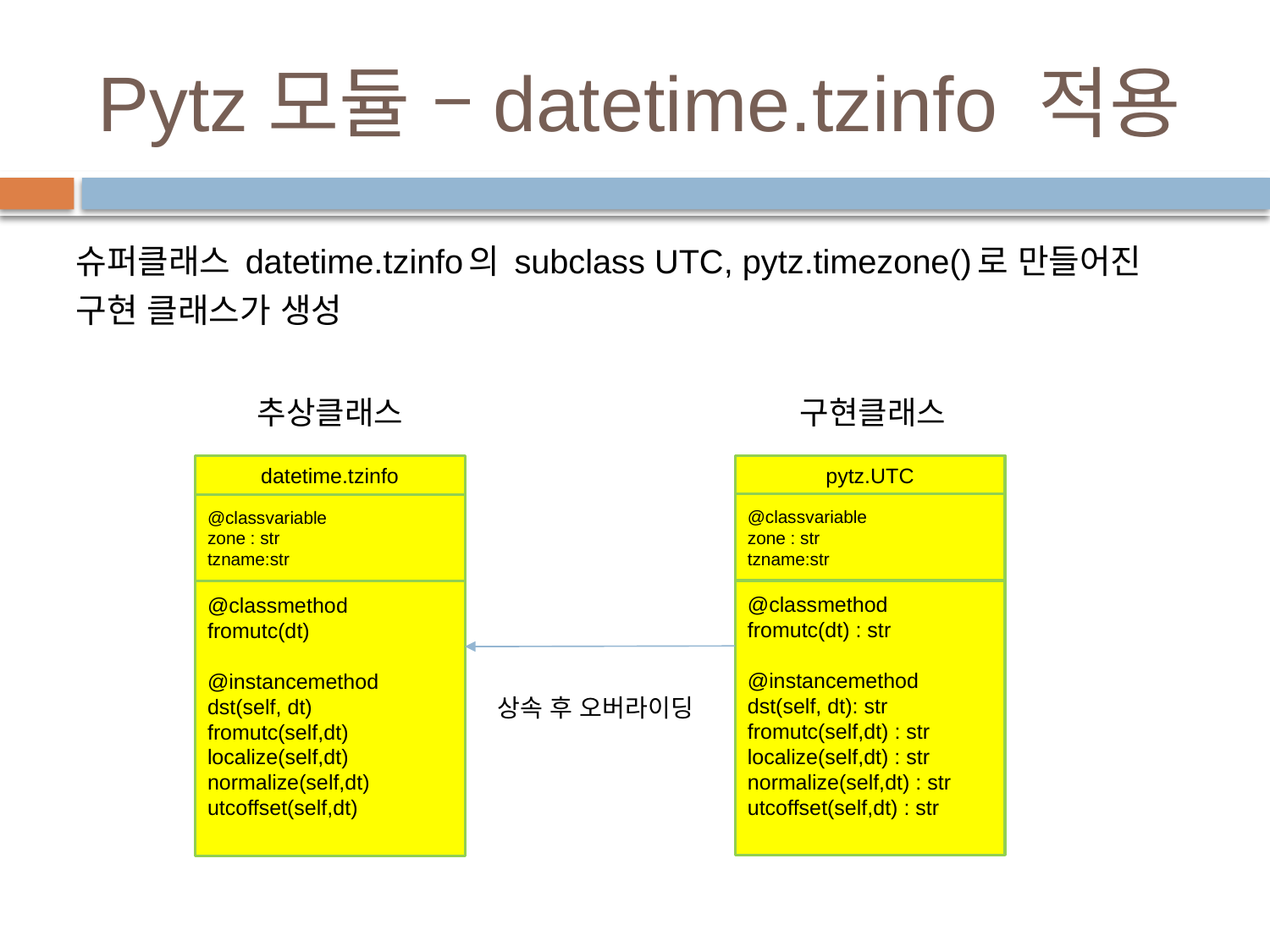

# Pytz모듈 –datetime.tzinfo 적용
슈퍼클래스 datetime.tzinfo의 subclass UTC, pytz.timezone()로 만들어진 구현 클래스가 생성
추상클래스
구현클래스
pytz.UTC

@classvariable
zone : str
tzname:str

@classmethod
fromutc(dt) : str

@instancemethod
dst(self, dt): str
fromutc(self,dt) : str
localize(self,dt) : str
normalize(self,dt) : str
utcoffset(self,dt) : str

datetime.tzinfo

@classvariable
zone : str
tzname:str

@classmethod
fromutc(dt)

@instancemethod
dst(self, dt)
fromutc(self,dt)
localize(self,dt)
normalize(self,dt)
utcoffset(self,dt)

상속 후 오버라이딩